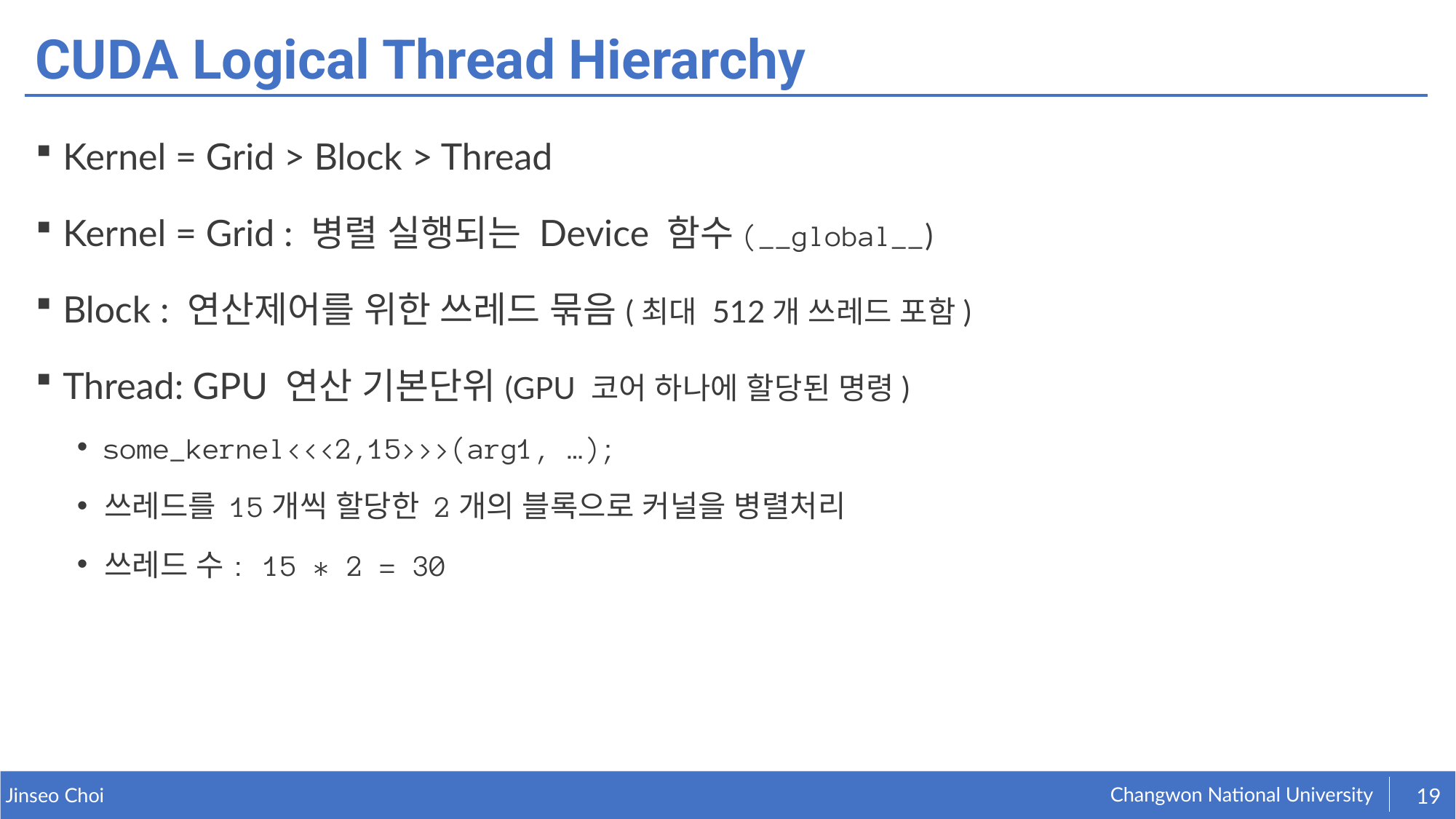

# CUDA Logical Thread Hierarchy
Kernel = Grid > Block > Thread
Kernel = Grid : 병렬 실행되는 Device 함수(__global__)
Block : 연산제어를 위한 쓰레드 묶음(최대 512개 쓰레드 포함)
Thread: GPU 연산 기본단위(GPU 코어 하나에 할당된 명령)
some_kernel<<<2,15>>>(arg1, …);
쓰레드를 15개씩 할당한 2개의 블록으로 커널을 병렬처리
쓰레드 수: 15 * 2 = 30

19